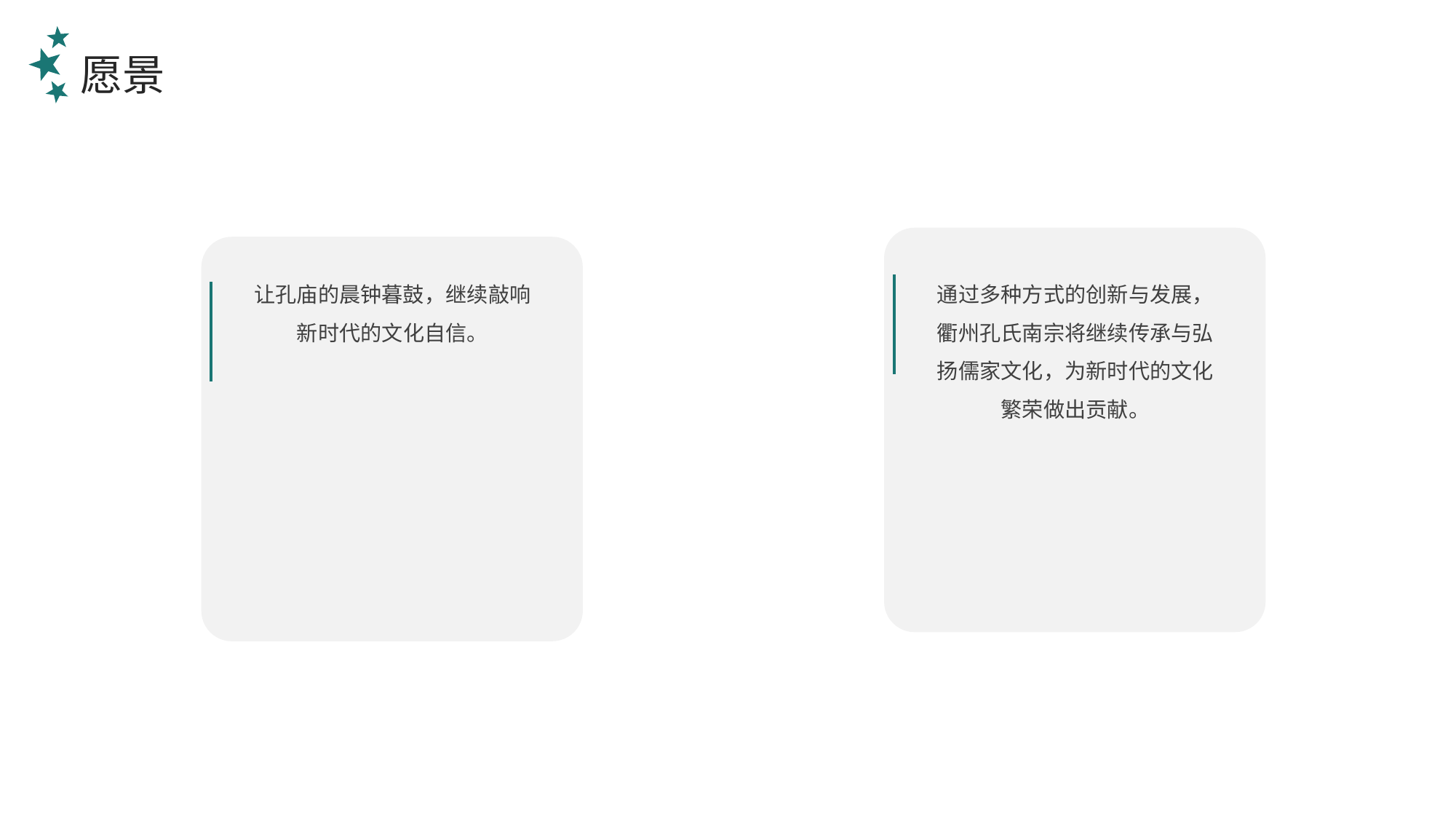

愿景

让孔庙的晨钟暮鼓，继续敲响新时代的文化自信。
通过多种方式的创新与发展，衢州孔氏南宗将继续传承与弘扬儒家文化，为新时代的文化繁荣做出贡献。